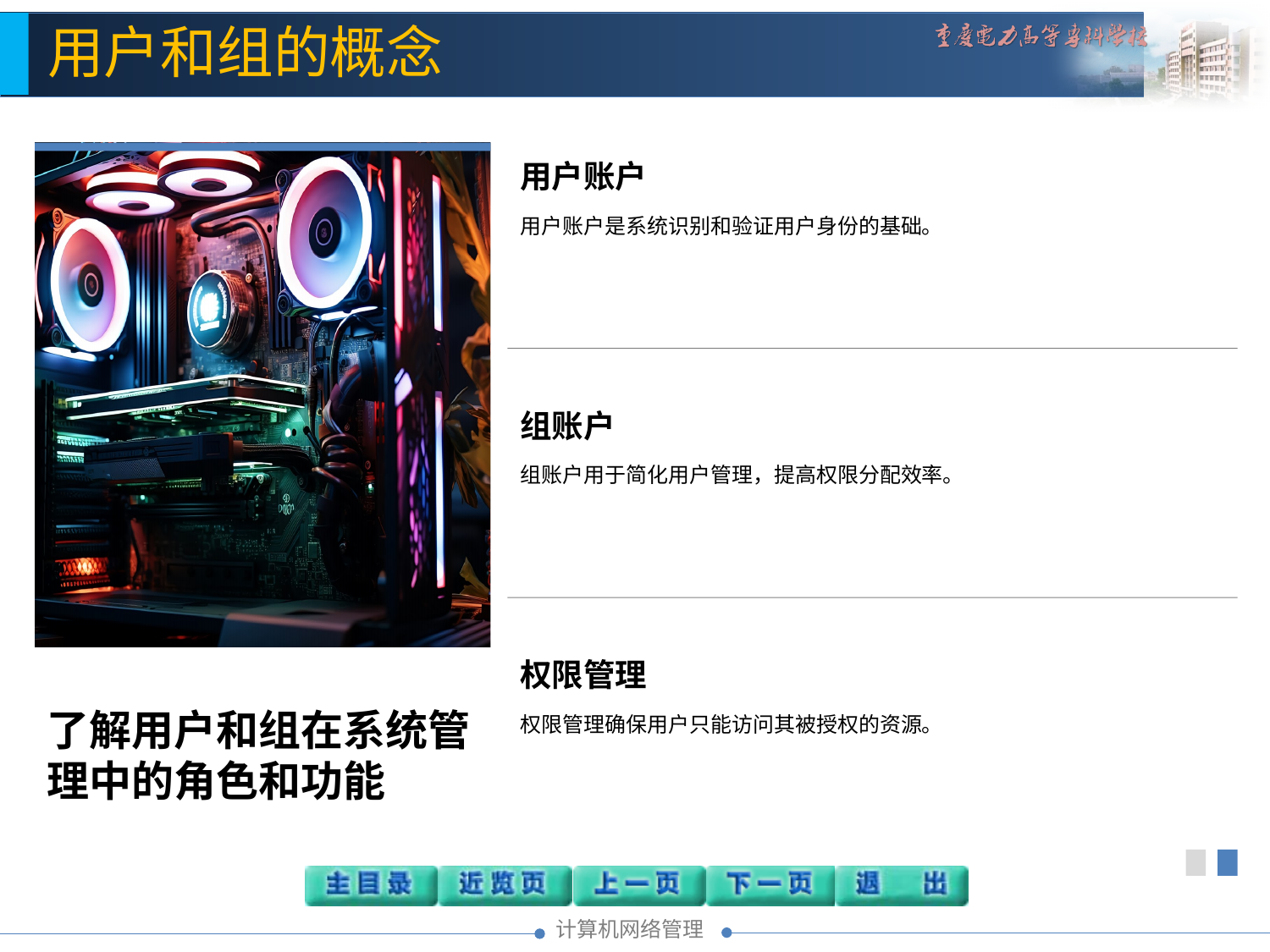

用户和组的概念

用户账户
用户账户是系统识别和验证用户身份的基础。
组账户
组账户用于简化用户管理，提高权限分配效率。
权限管理
权限管理确保用户只能访问其被授权的资源。
了解用户和组在系统管理中的角色和功能